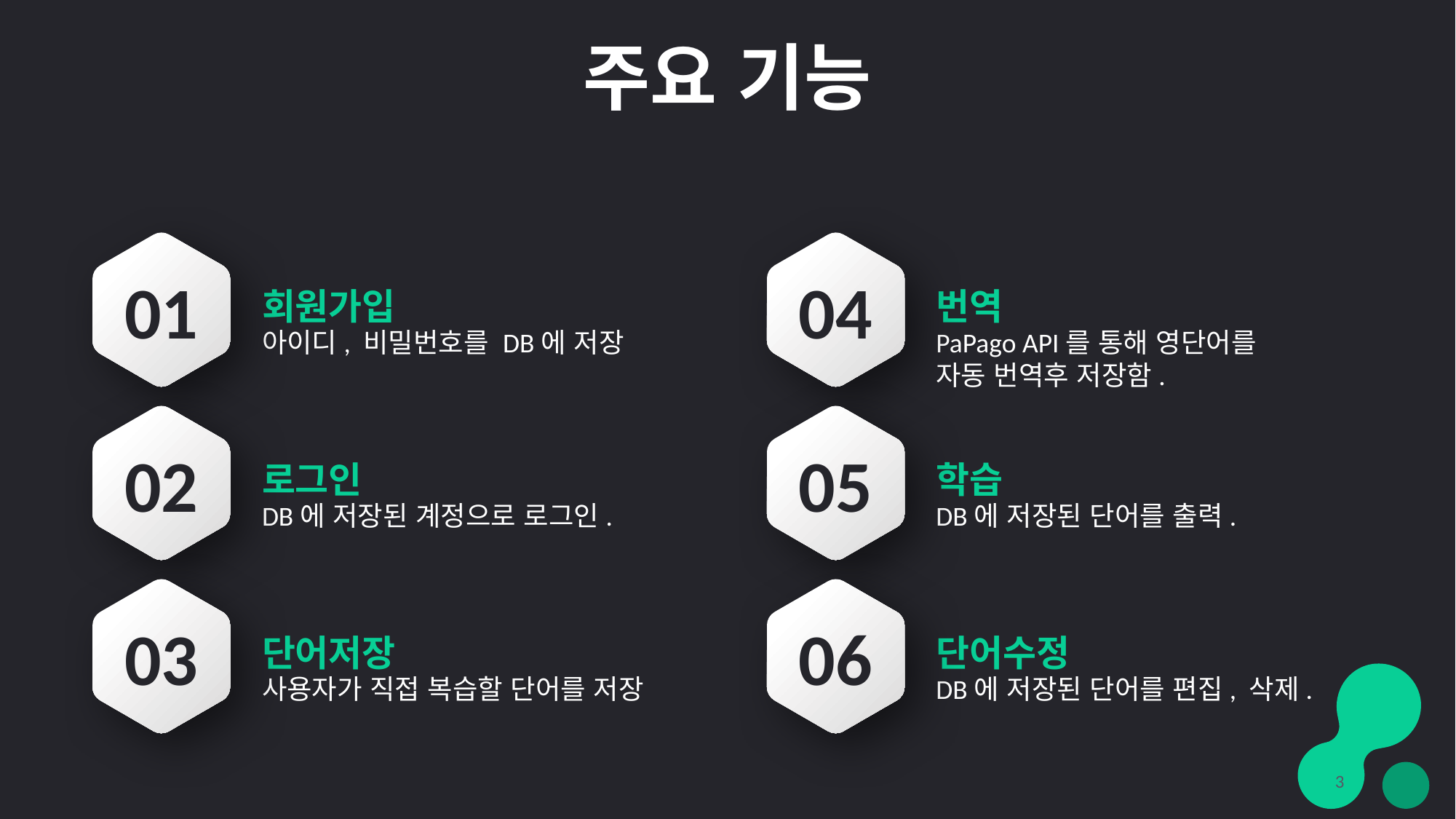

# 주요 기능
01
04
회원가입
아이디, 비밀번호를 DB에 저장
번역
PaPago API를 통해 영단어를 자동 번역후 저장함.
02
05
로그인
DB에 저장된 계정으로 로그인.
학습
DB에 저장된 단어를 출력.
03
06
단어저장
사용자가 직접 복습할 단어를 저장
단어수정
DB에 저장된 단어를 편집, 삭제.
3